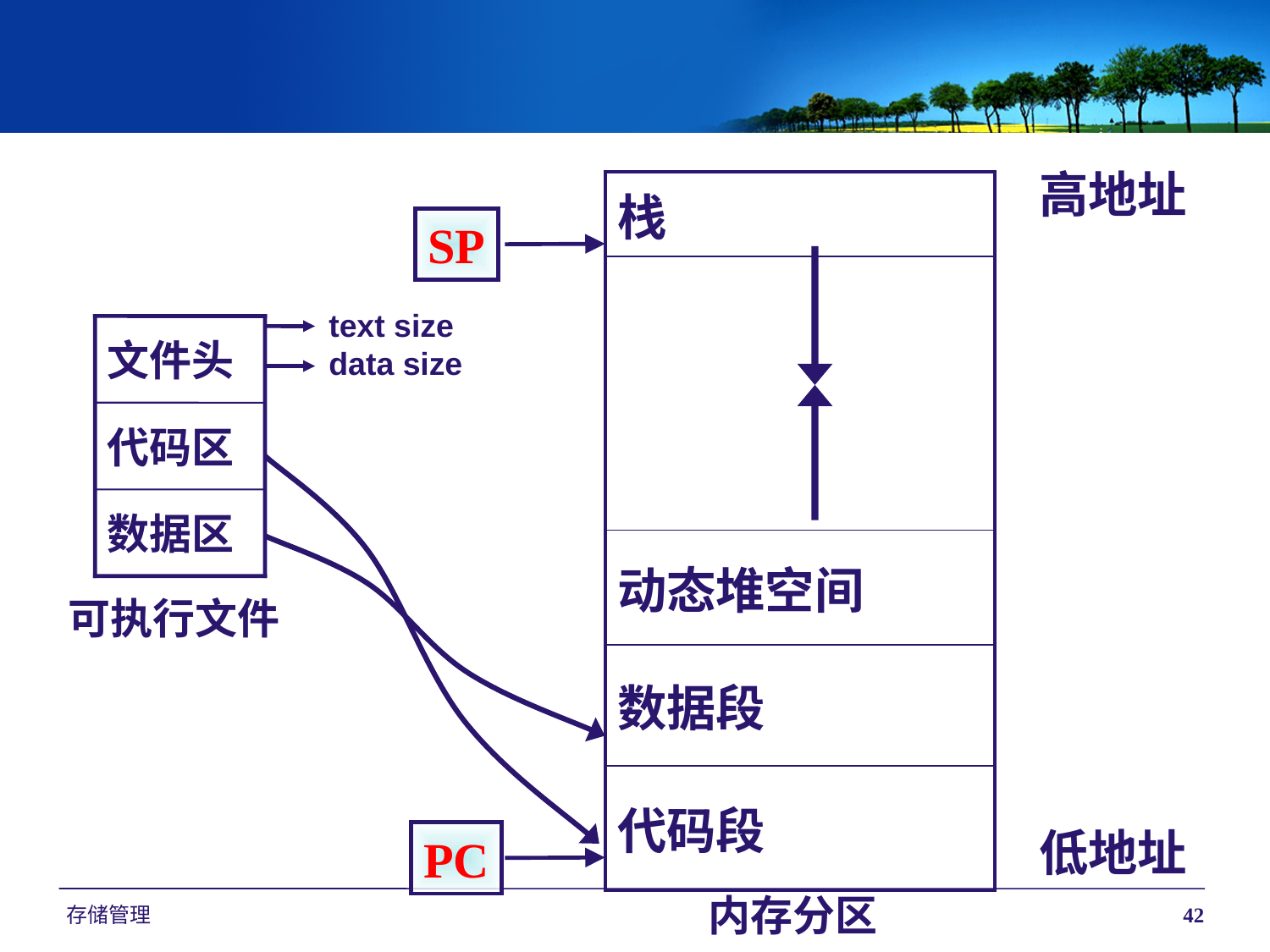

高地址
| 栈 |
| --- |
|  |
| 动态堆空间 |
| 数据段 |
| 代码段 |
SP

text size
data size
文件头

代码区

数据区

可执行文件
低地址
PC

内存分区
存储管理
42